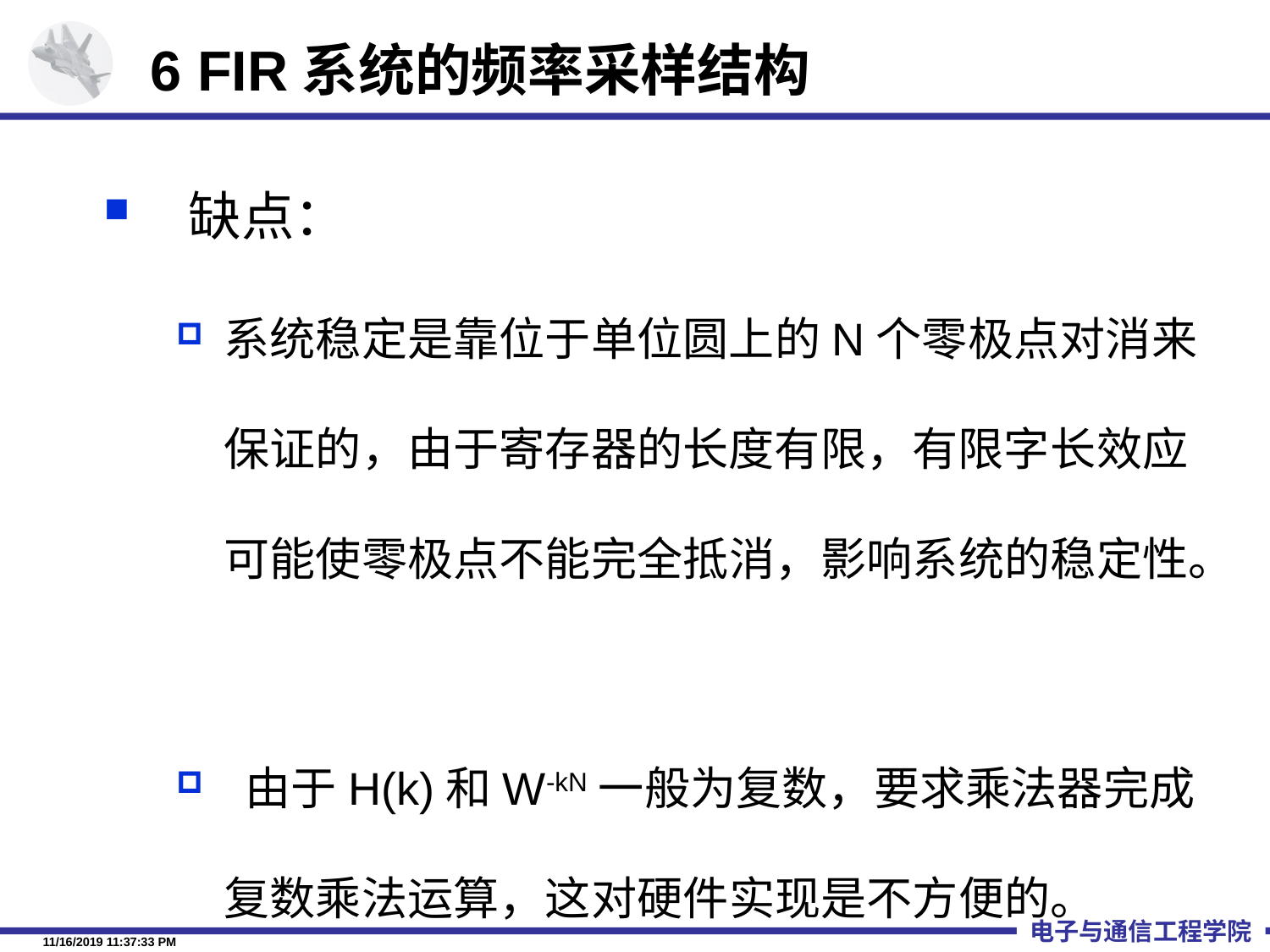

6 FIR系统的频率采样结构
缺点：
系统稳定是靠位于单位圆上的N个零极点对消来保证的，由于寄存器的长度有限，有限字长效应可能使零极点不能完全抵消，影响系统的稳定性。
 由于H(k)和W-kN一般为复数，要求乘法器完成复数乘法运算，这对硬件实现是不方便的。